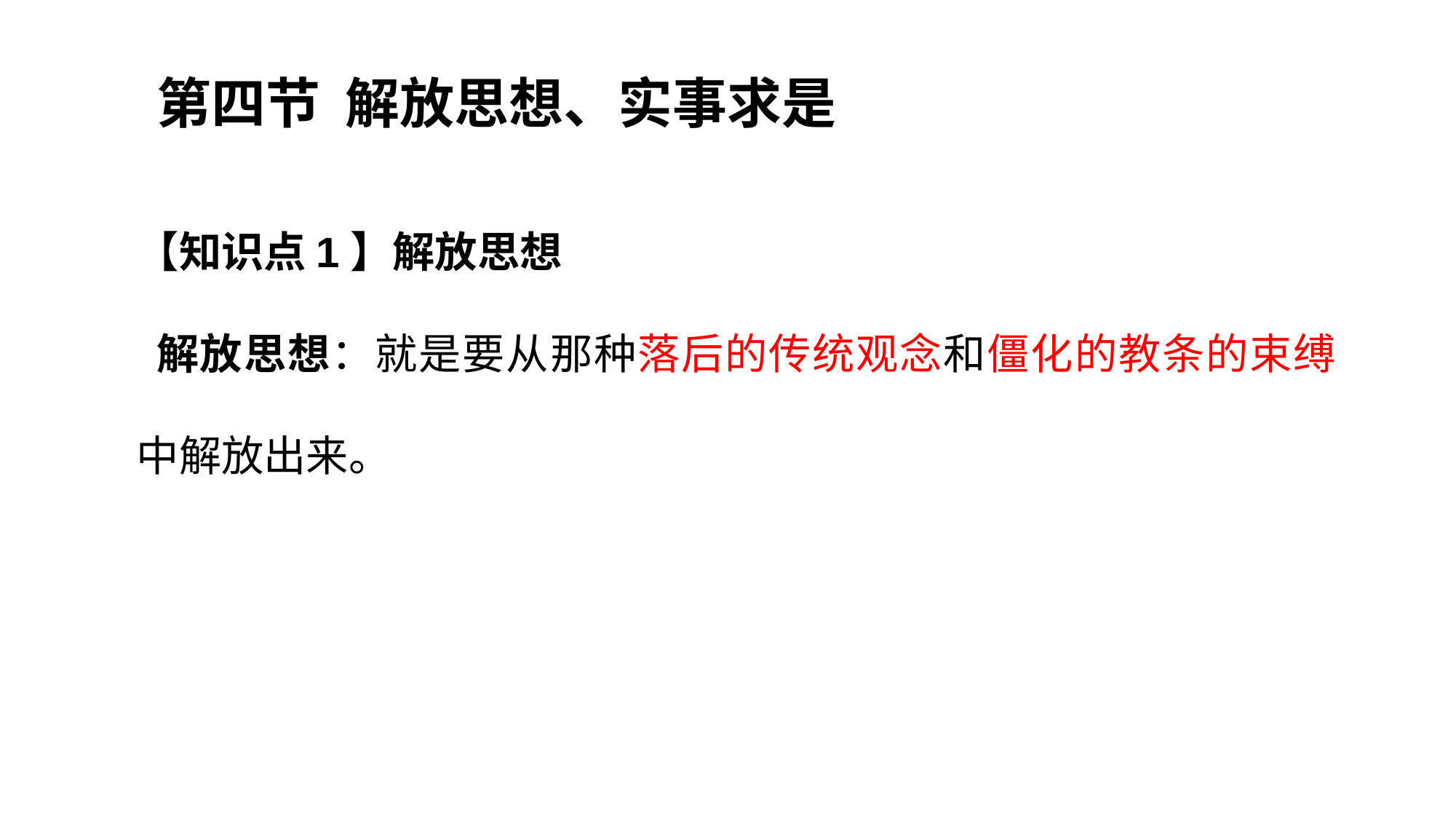

第一章

第四节  解放思想、实事求是
【知识点1】解放思想
 解放思想：就是要从那种落后的传统观念和僵化的教条的束缚中解放出来。